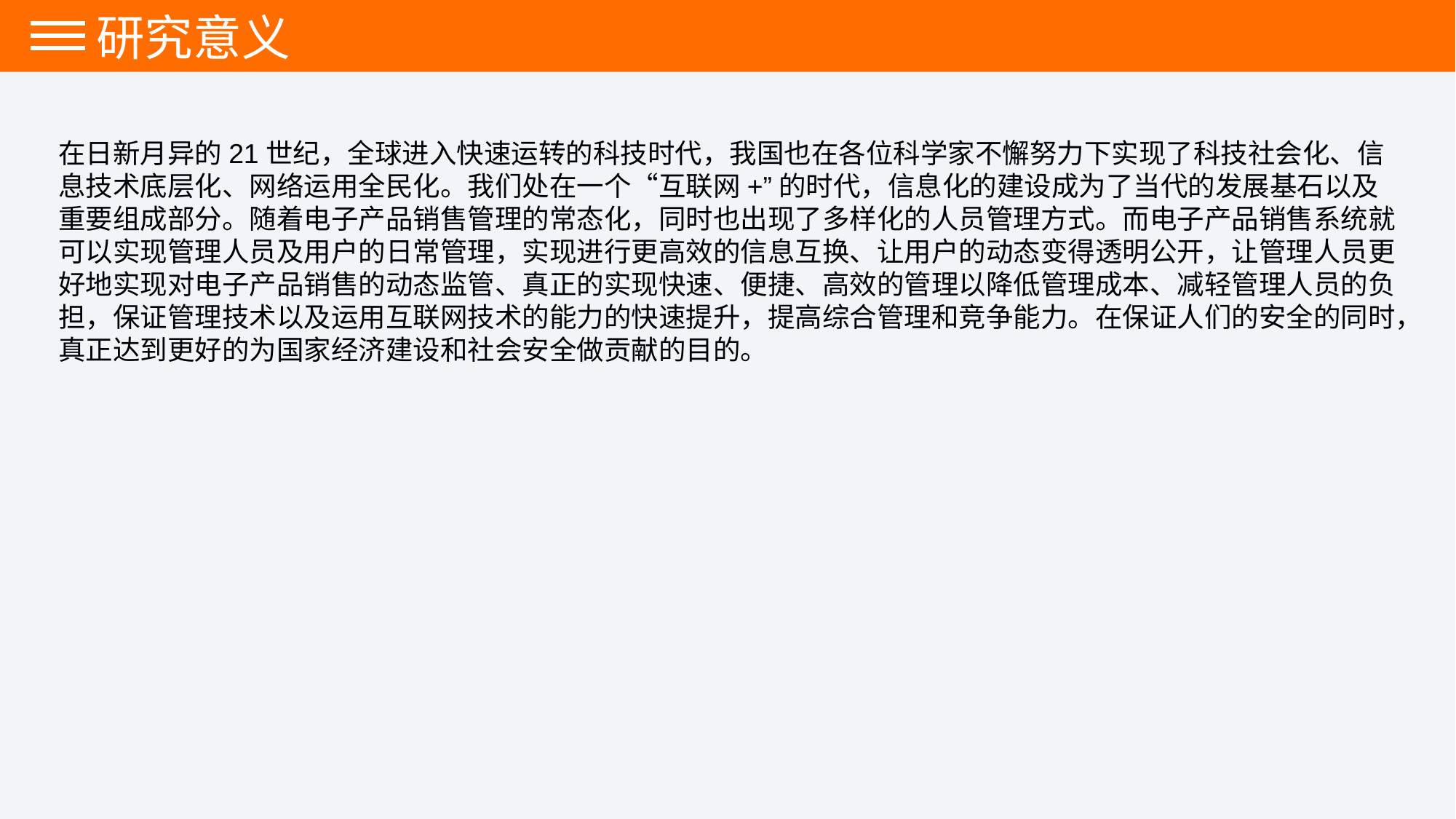

研究意义
在日新月异的21世纪，全球进入快速运转的科技时代，我国也在各位科学家不懈努力下实现了科技社会化、信息技术底层化、网络运用全民化。我们处在一个“互联网+”的时代，信息化的建设成为了当代的发展基石以及重要组成部分。随着电子产品销售管理的常态化，同时也出现了多样化的人员管理方式。而电子产品销售系统就可以实现管理人员及用户的日常管理，实现进行更高效的信息互换、让用户的动态变得透明公开，让管理人员更好地实现对电子产品销售的动态监管、真正的实现快速、便捷、高效的管理以降低管理成本、减轻管理人员的负担，保证管理技术以及运用互联网技术的能力的快速提升，提高综合管理和竞争能力。在保证人们的安全的同时，真正达到更好的为国家经济建设和社会安全做贡献的目的。